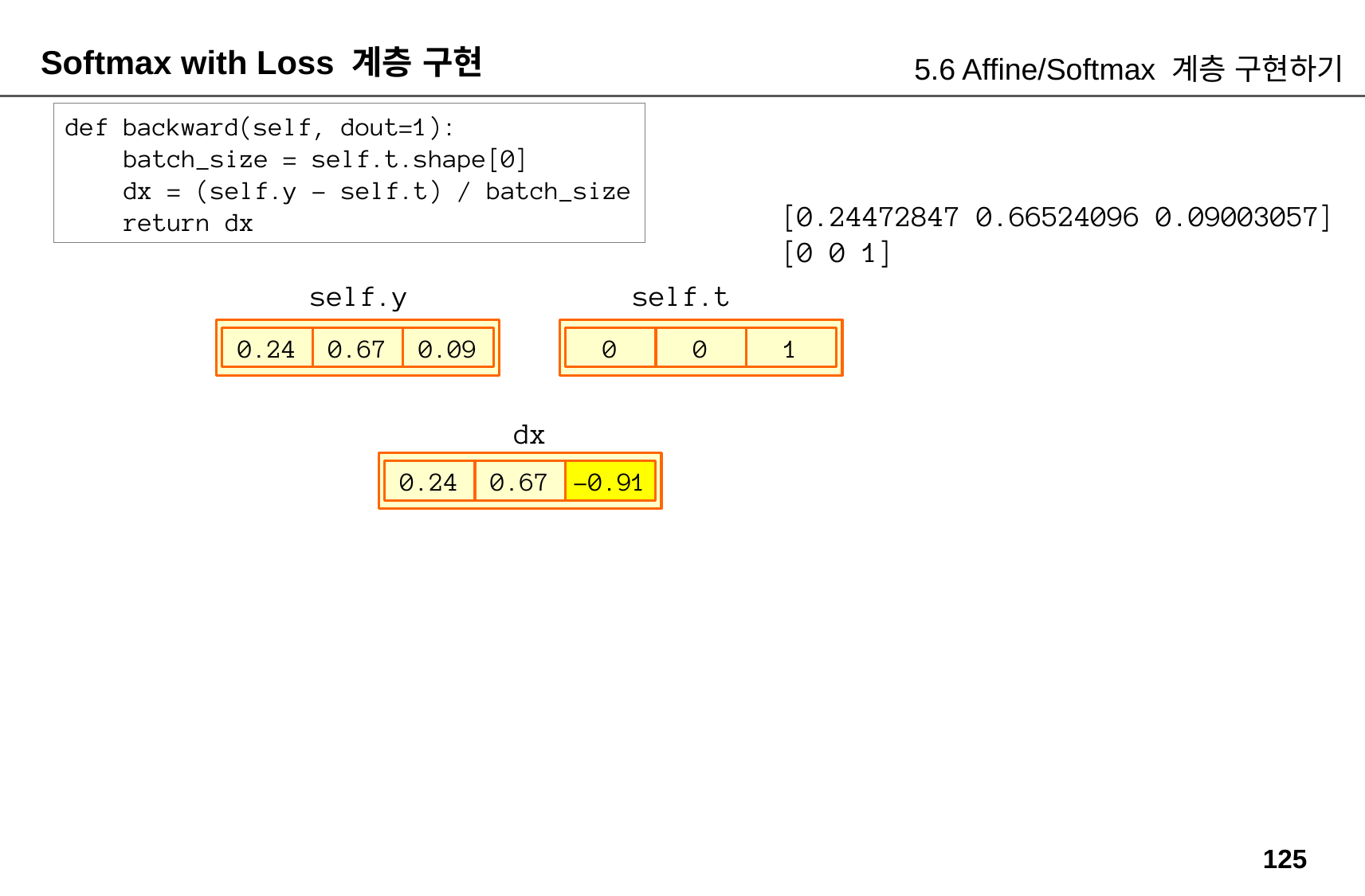

Softmax with Loss 계층 구현
5.6 Affine/Softmax 계층 구현하기
def backward(self, dout=1):
    batch_size = self.t.shape[0]
    dx = (self.y - self.t) / batch_size
    return dx
[0.24472847 0.66524096 0.09003057]
[0 0 1]
self.t
self.y

1
0
0.09
0
0.67
0.24
dx

-0.91
0.67
0.24